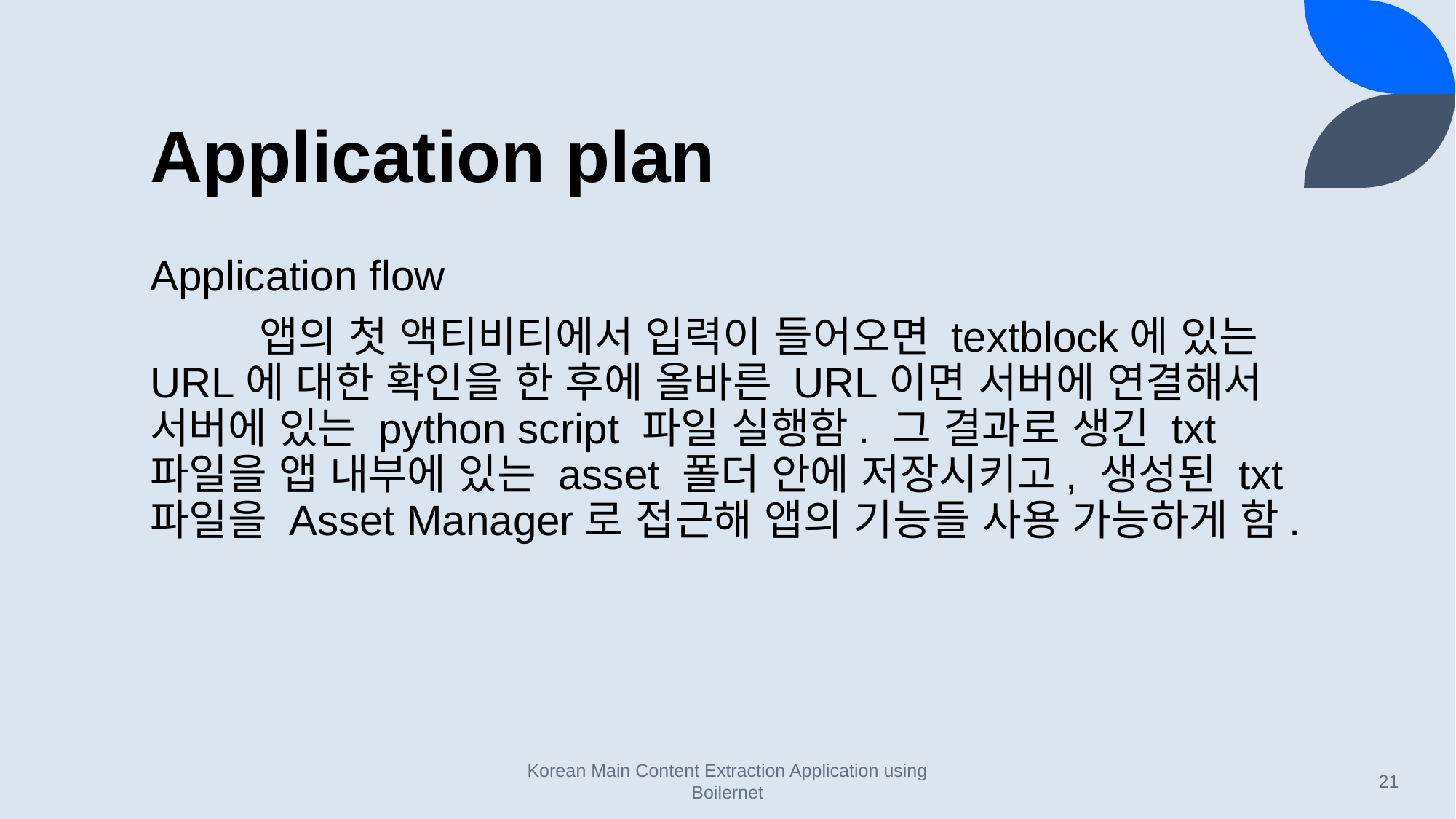

# Application plan
Application flow
	앱의 첫 액티비티에서 입력이 들어오면 textblock에 있는 URL에 대한 확인을 한 후에 올바른 URL이면 서버에 연결해서 서버에 있는 python script 파일 실행함. 그 결과로 생긴 txt파일을 앱 내부에 있는 asset 폴더 안에 저장시키고, 생성된 txt 파일을 Asset Manager로 접근해 앱의 기능들 사용 가능하게 함.
Korean Main Content Extraction Application using Boilernet
21